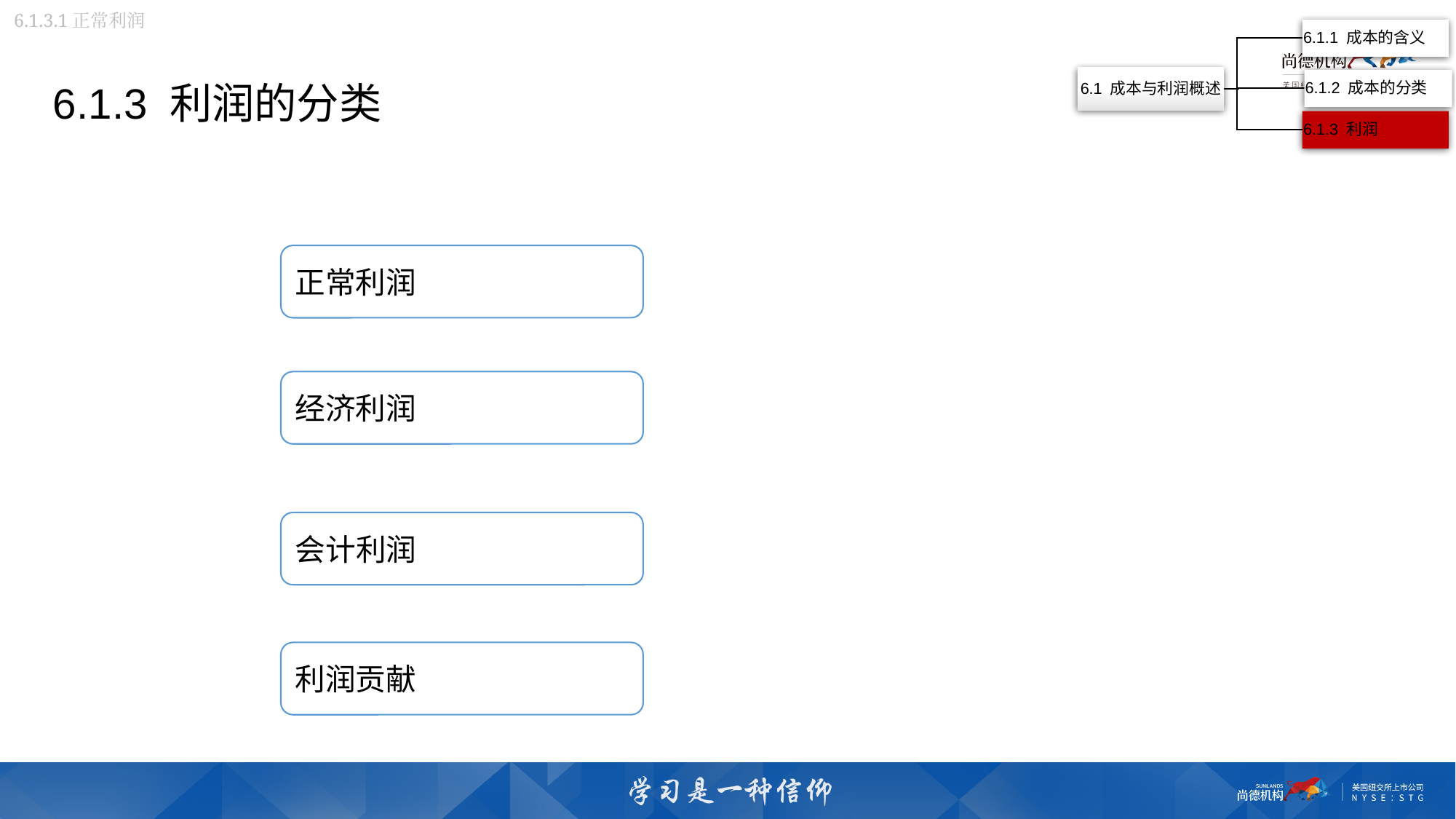

6.1 成本与利润概述
6.1.1 成本的含义
6.1.2 成本的分类
6.1.3 利润
6.1.3.1正常利润
6.1.3 利润的分类
正常利润
经济利润
会计利润
利润贡献